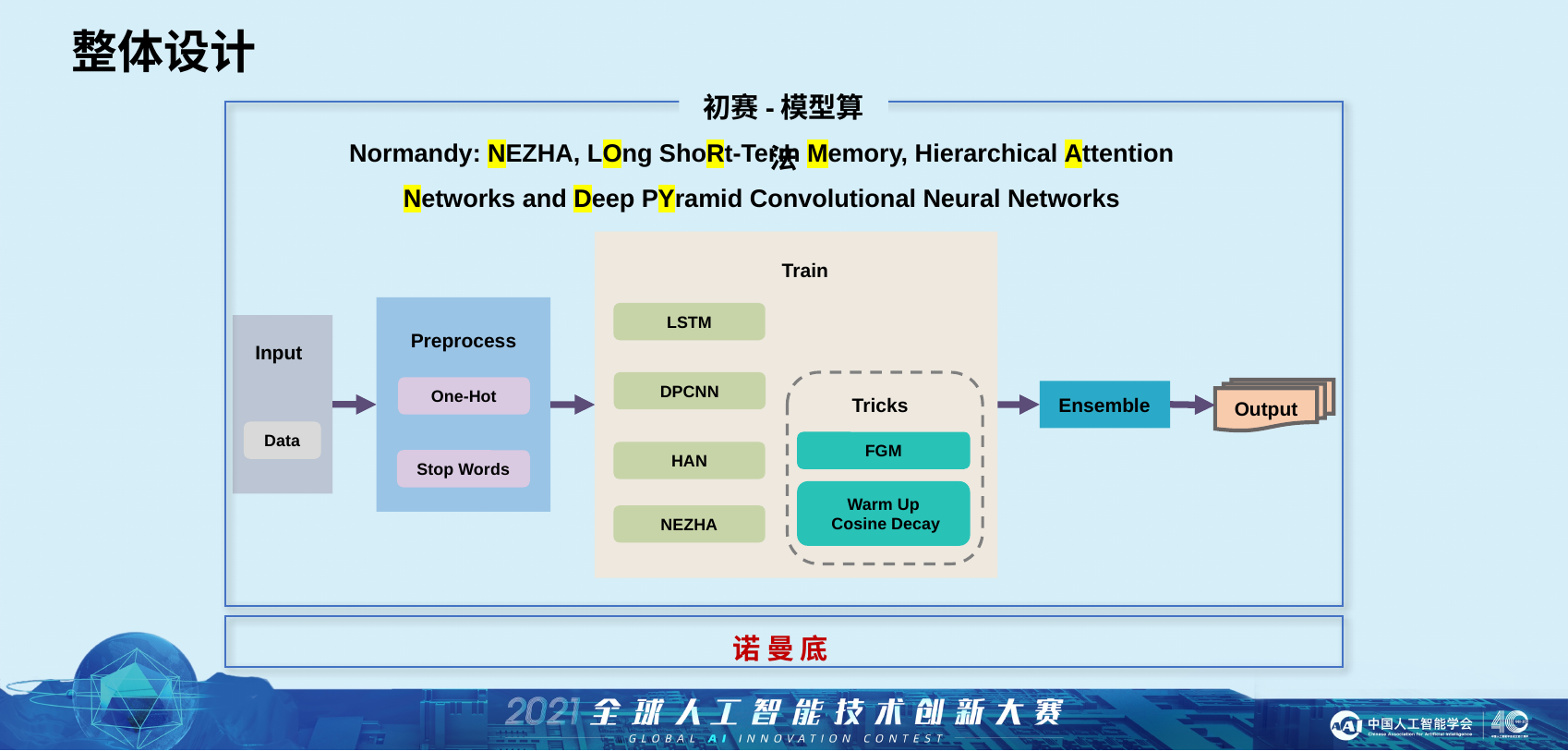

整体设计
初赛-模型算法

Normandy: NEZHA, LOng ShoRt-Term Memory, Hierarchical Attention Networks and Deep PYramid Convolutional Neural Networks

Train

LSTM

Preprocess
Input
DPCNN

One-Hot
Output
 Ensemble
Tricks
Data
FGM
HAN
Stop Words
Warm Up
 Cosine Decay
NEZHA
诺 曼 底